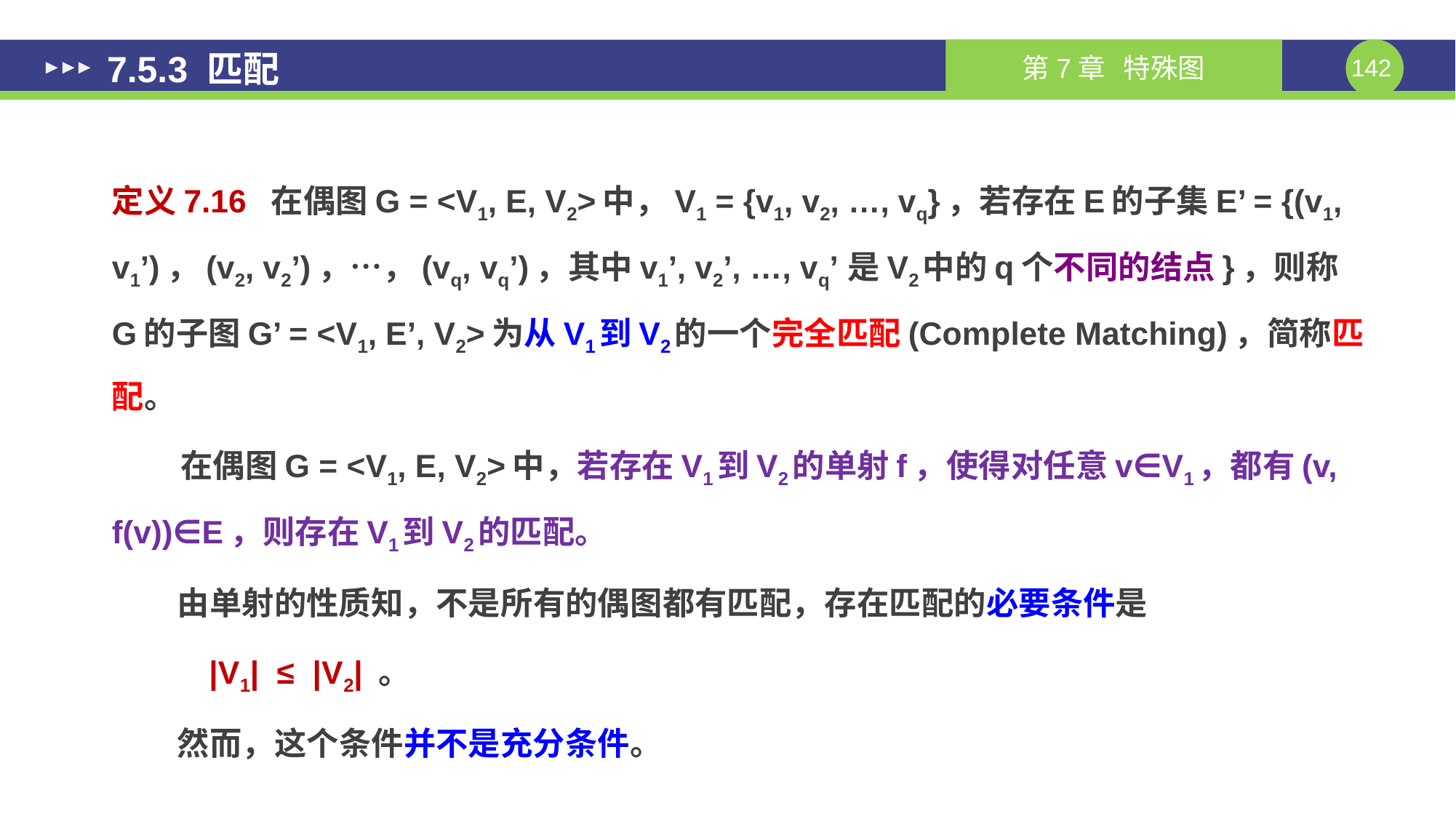

# 7.5.3 匹配
定义7.16  在偶图G = <V1, E, V2>中，V1 = {v1, v2, …, vq}，若存在E的子集E’ = {(v1, v1’)，(v2, v2’)，…，(vq, vq’)，其中v1’, v2’, …, vq’ 是V2中的q个不同的结点}，则称G的子图G’ = <V1, E’, V2>为从V1到V2的一个完全匹配(Complete Matching)，简称匹配。
在偶图G = <V1, E, V2>中，若存在V1到V2的单射f，使得对任意v∈V1，都有(v, f(v))∈E，则存在V1到V2的匹配。
        由单射的性质知，不是所有的偶图都有匹配，存在匹配的必要条件是
 				|V1|  ≤  |V2| 。
        然而，这个条件并不是充分条件。